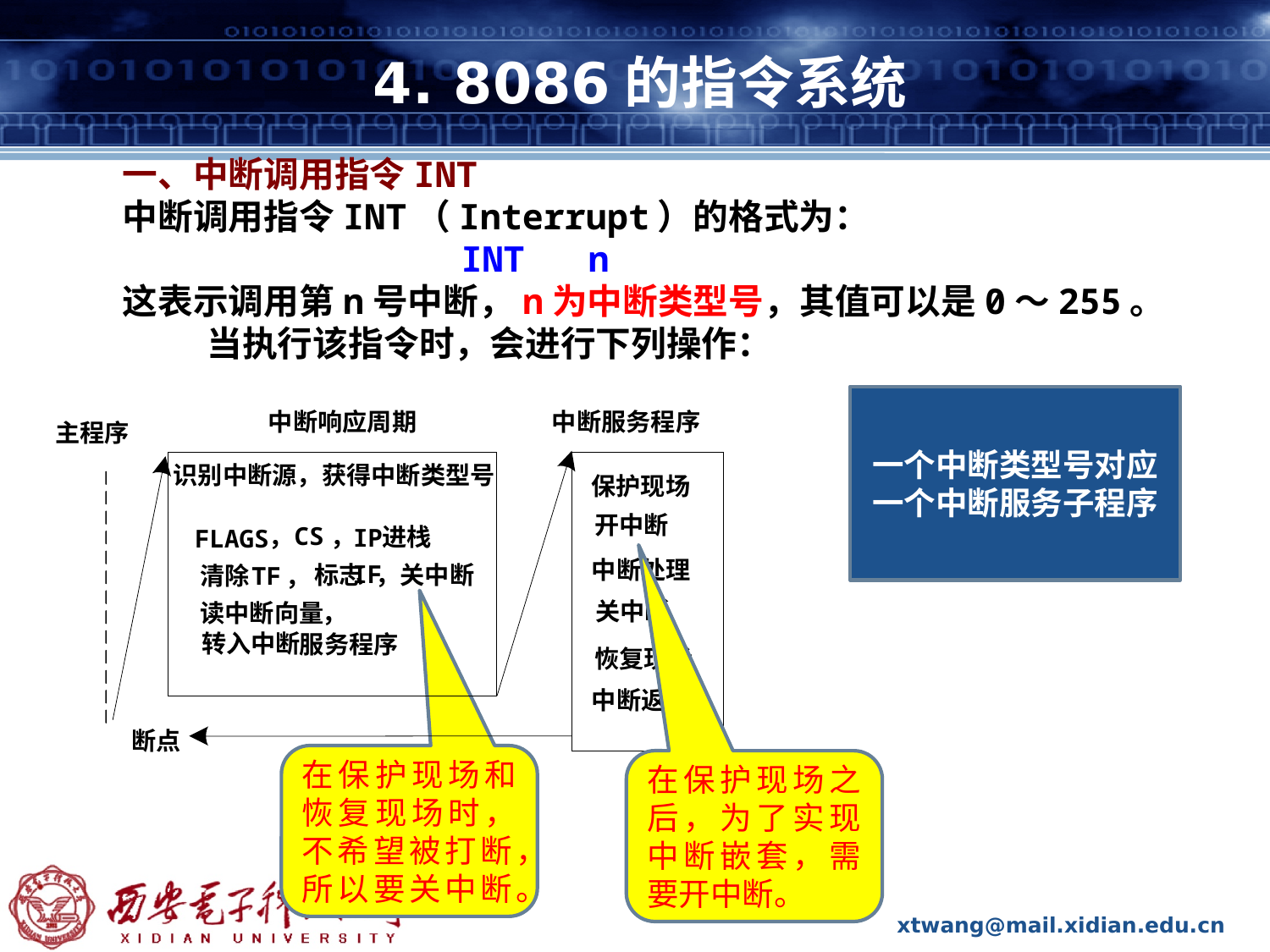

# 4. 8086的指令系统
一、中断调用指令INT
中断调用指令INT（Interrupt）的格式为：
			INT 	n
这表示调用第n号中断，n为中断类型号，其值可以是0～255。当执行该指令时，会进行下列操作：
一个中断类型号对应一个中断服务子程序
中断响应周期
中断服务程序
主程序

识别中断源，获得中断类型号

保护现场

开中断
CS
，
，
进栈
IP
FLAGS
中断处理
IF
标志  ，关中断
清除
TF
，
关中断
读中断向量
，
转入中断
服务程序
恢复现场
中断返回
断点

在保护现场和恢复现场时，不希望被打断，所以要关中断。
在保护现场之后，为了实现中断嵌套，需要开中断。